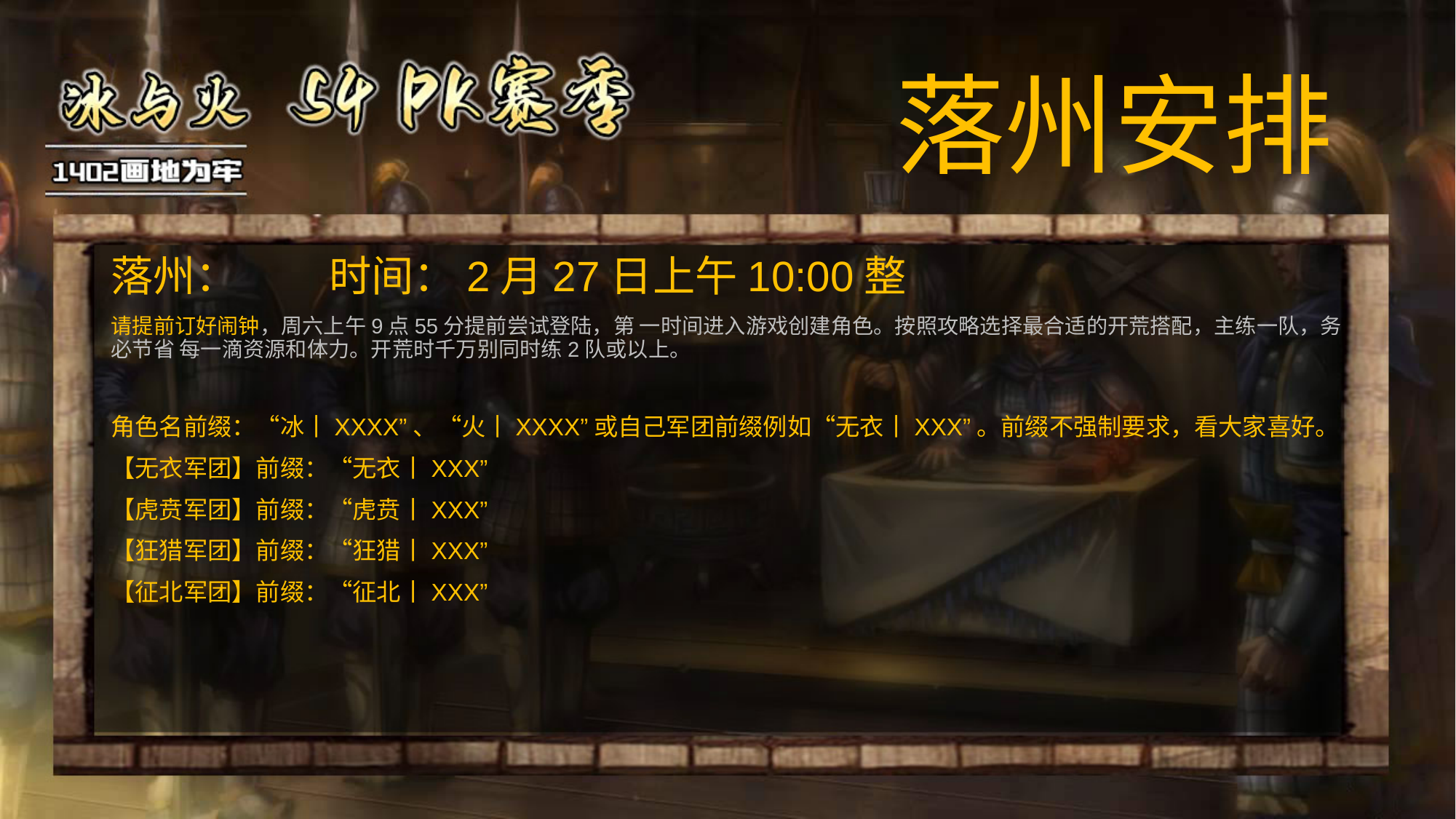

落州安排
落州：	时间：2月27日上午10:00整
请提前订好闹钟，周六上午9点55分提前尝试登陆，第 一时间进入游戏创建角色。按照攻略选择最合适的开荒搭配，主练一队，务必节省 每一滴资源和体力。开荒时千万别同时练2队或以上。

角色名前缀：“冰丨XXXX”、“火丨XXXX”或自己军团前缀例如“无衣丨XXX”。前缀不强制要求，看大家喜好。
【无衣军团】前缀：“无衣丨XXX”
【虎贲军团】前缀：“虎贲丨XXX”
【狂猎军团】前缀：“狂猎丨XXX”
【征北军团】前缀：“征北丨XXX”